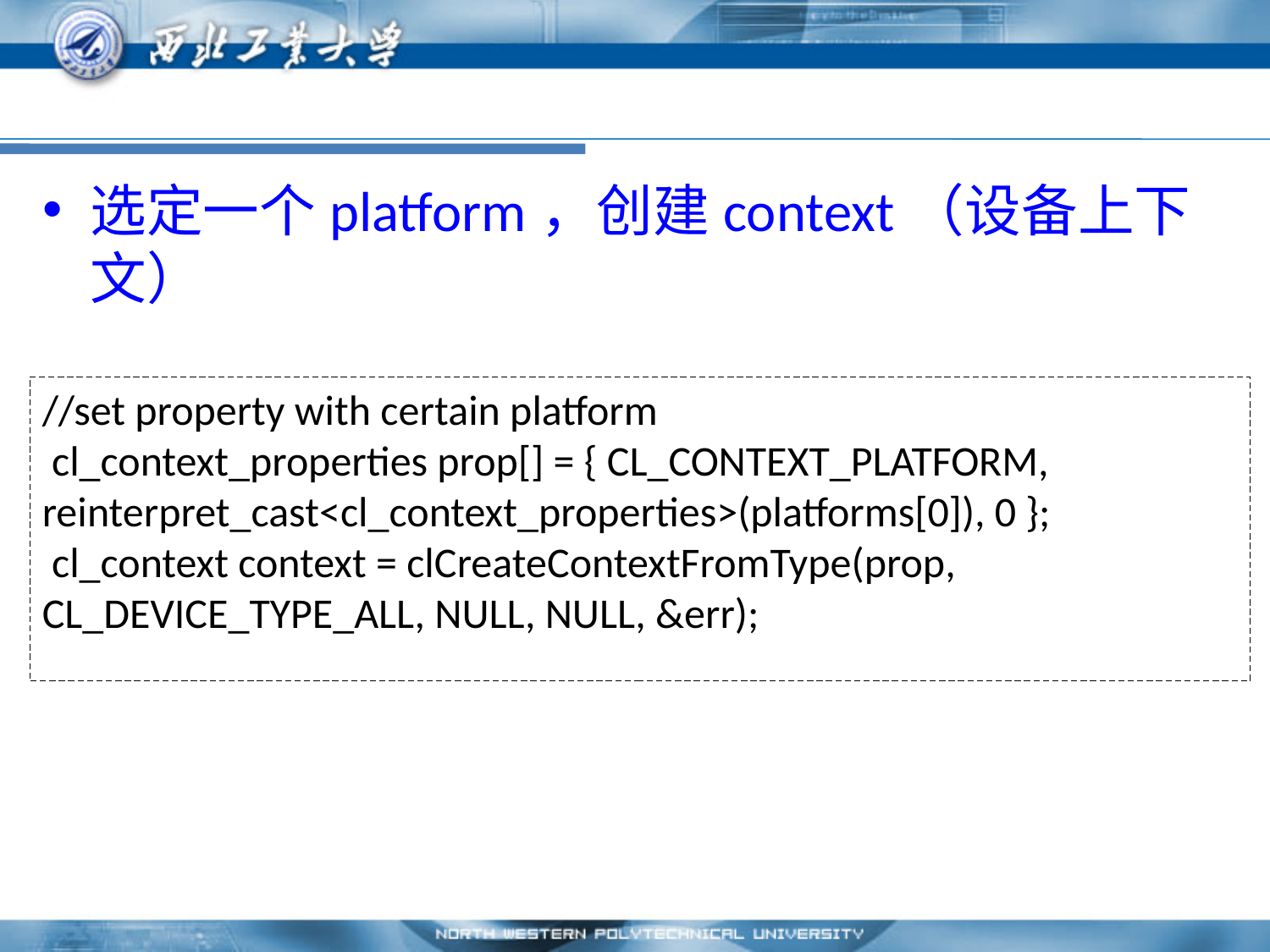

#
选定一个platform，创建context（设备上下文）
//set property with certain platform
 cl_context_properties prop[] = { CL_CONTEXT_PLATFORM, reinterpret_cast<cl_context_properties>(platforms[0]), 0 };
 cl_context context = clCreateContextFromType(prop, CL_DEVICE_TYPE_ALL, NULL, NULL, &err);